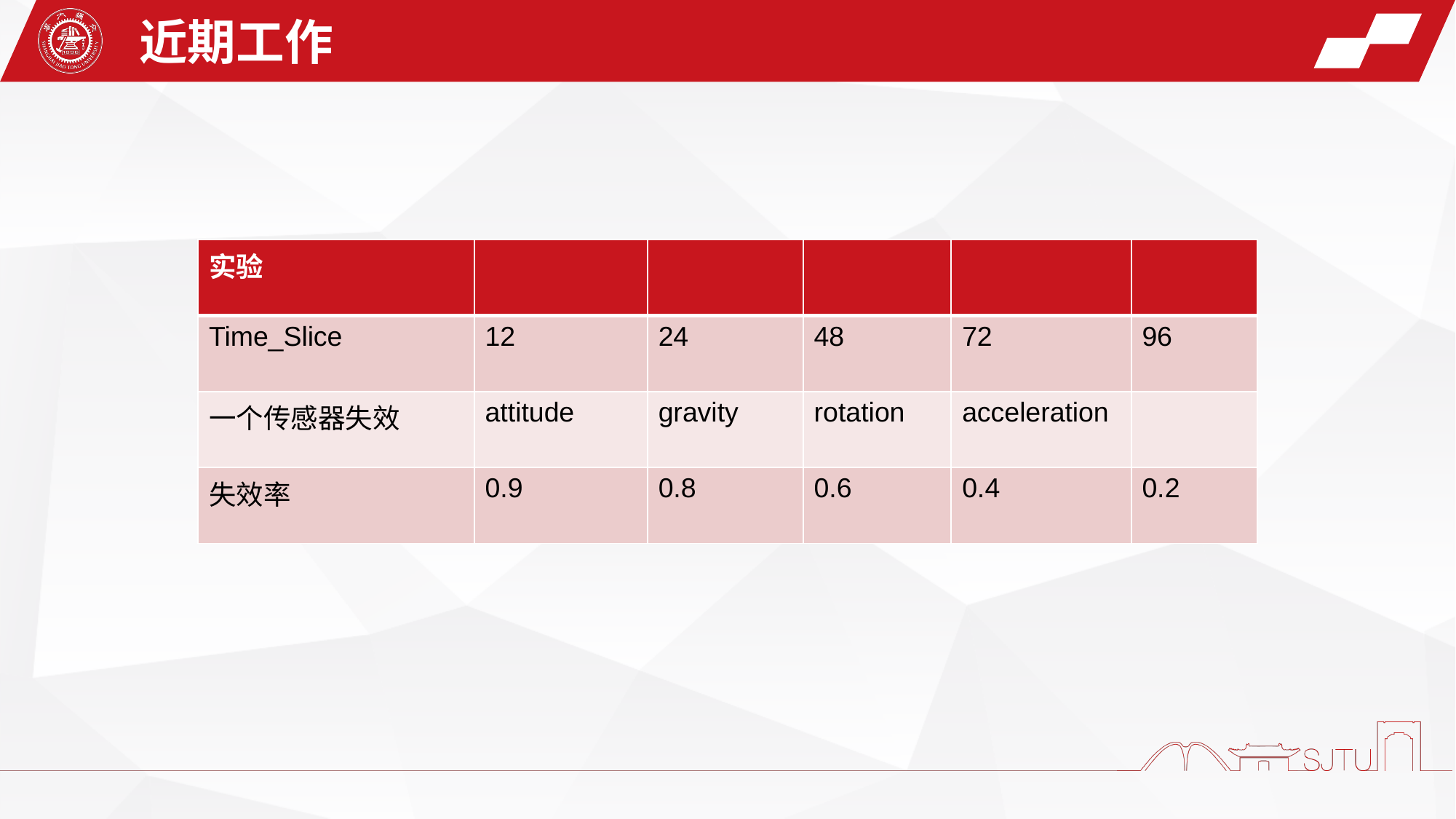

近期工作
| 实验 |  |  |  |  |  |
| --- | --- | --- | --- | --- | --- |
| Time\_Slice | 12 | 24 | 48 | 72 | 96 |
| 一个传感器失效 | attitude | gravity | rotation | acceleration |  |
| 失效率 | 0.9 | 0.8 | 0.6 | 0.4 | 0.2 |